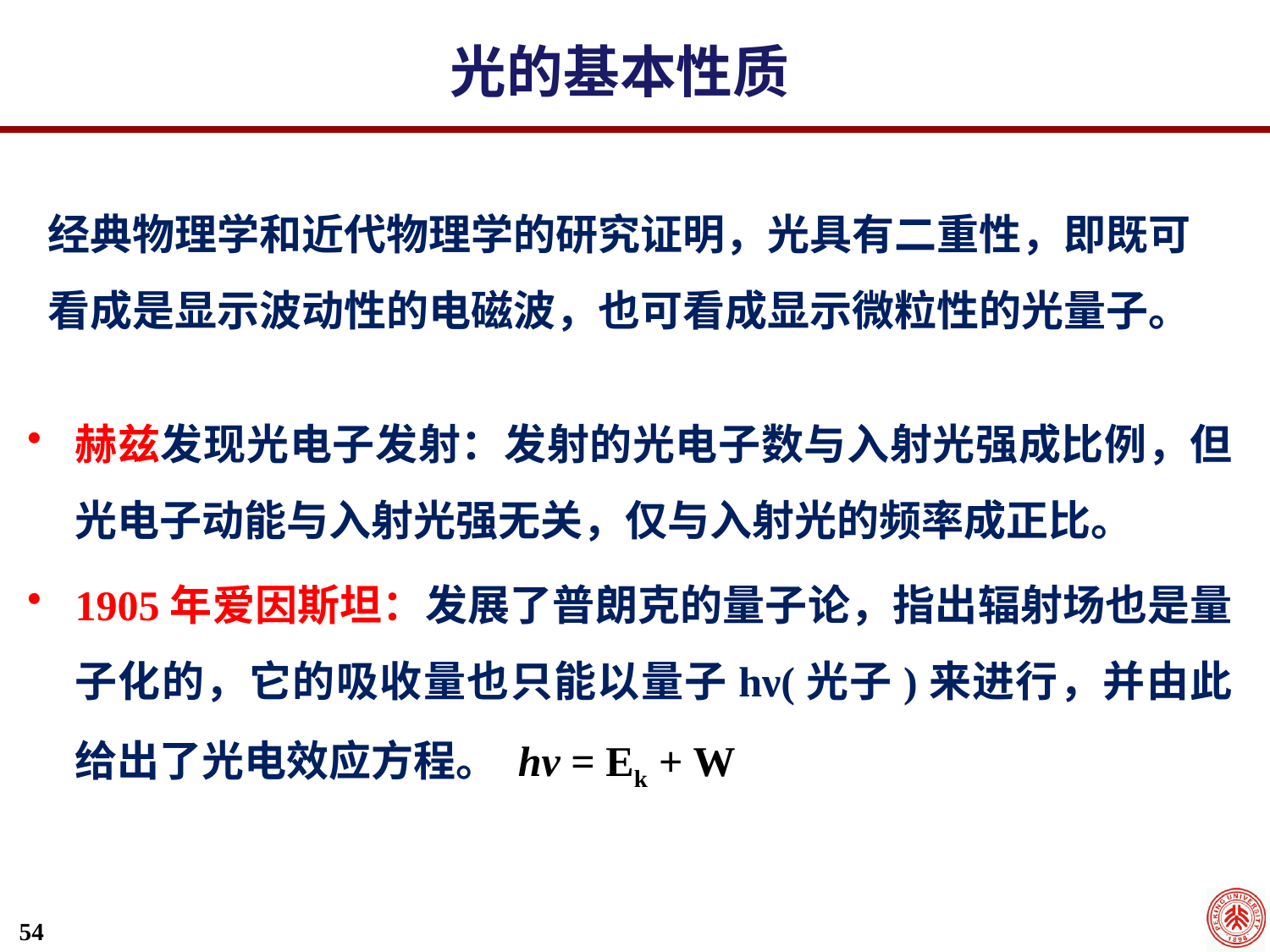

光的基本性质

经典物理学和近代物理学的研究证明，光具有二重性，即既可看成是显示波动性的电磁波，也可看成显示微粒性的光量子。
赫兹发现光电子发射：发射的光电子数与入射光强成比例，但光电子动能与入射光强无关，仅与入射光的频率成正比。
1905年爱因斯坦：发展了普朗克的量子论，指出辐射场也是量子化的，它的吸收量也只能以量子hν(光子)来进行，并由此给出了光电效应方程。 hν = Ek + W
54